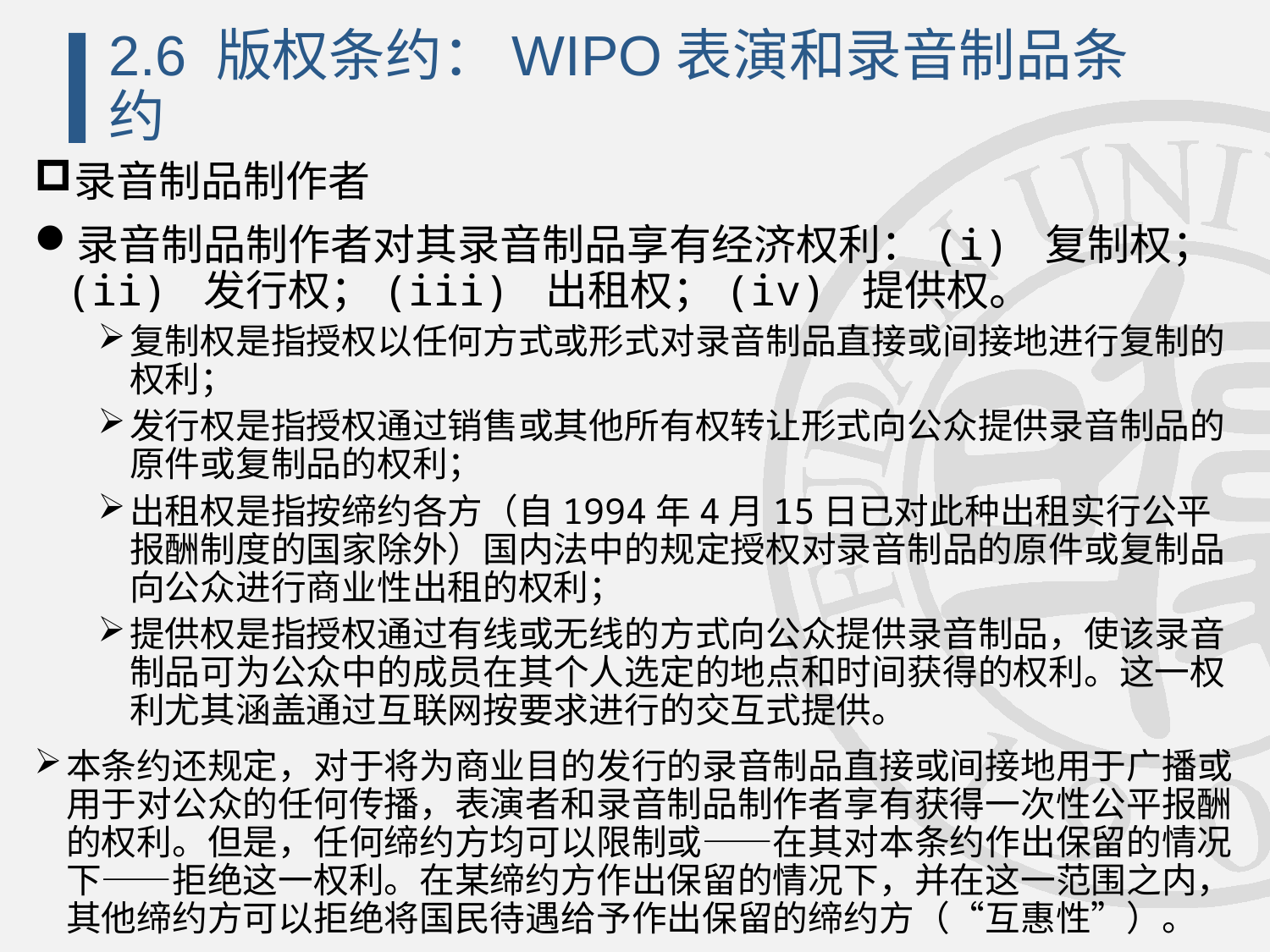

# 2.6 版权条约：WIPO表演和录音制品条约
录音制品制作者
录音制品制作者对其录音制品享有经济权利：(i) 复制权；(ii) 发行权；(iii) 出租权；(iv) 提供权。
复制权是指授权以任何方式或形式对录音制品直接或间接地进行复制的权利；
发行权是指授权通过销售或其他所有权转让形式向公众提供录音制品的原件或复制品的权利；
出租权是指按缔约各方（自1994年4月15日已对此种出租实行公平报酬制度的国家除外）国内法中的规定授权对录音制品的原件或复制品向公众进行商业性出租的权利；
提供权是指授权通过有线或无线的方式向公众提供录音制品，使该录音制品可为公众中的成员在其个人选定的地点和时间获得的权利。这一权利尤其涵盖通过互联网按要求进行的交互式提供。
本条约还规定，对于将为商业目的发行的录音制品直接或间接地用于广播或用于对公众的任何传播，表演者和录音制品制作者享有获得一次性公平报酬的权利。但是，任何缔约方均可以限制或——在其对本条约作出保留的情况下——拒绝这一权利。在某缔约方作出保留的情况下，并在这一范围之内，其他缔约方可以拒绝将国民待遇给予作出保留的缔约方（“互惠性”）。